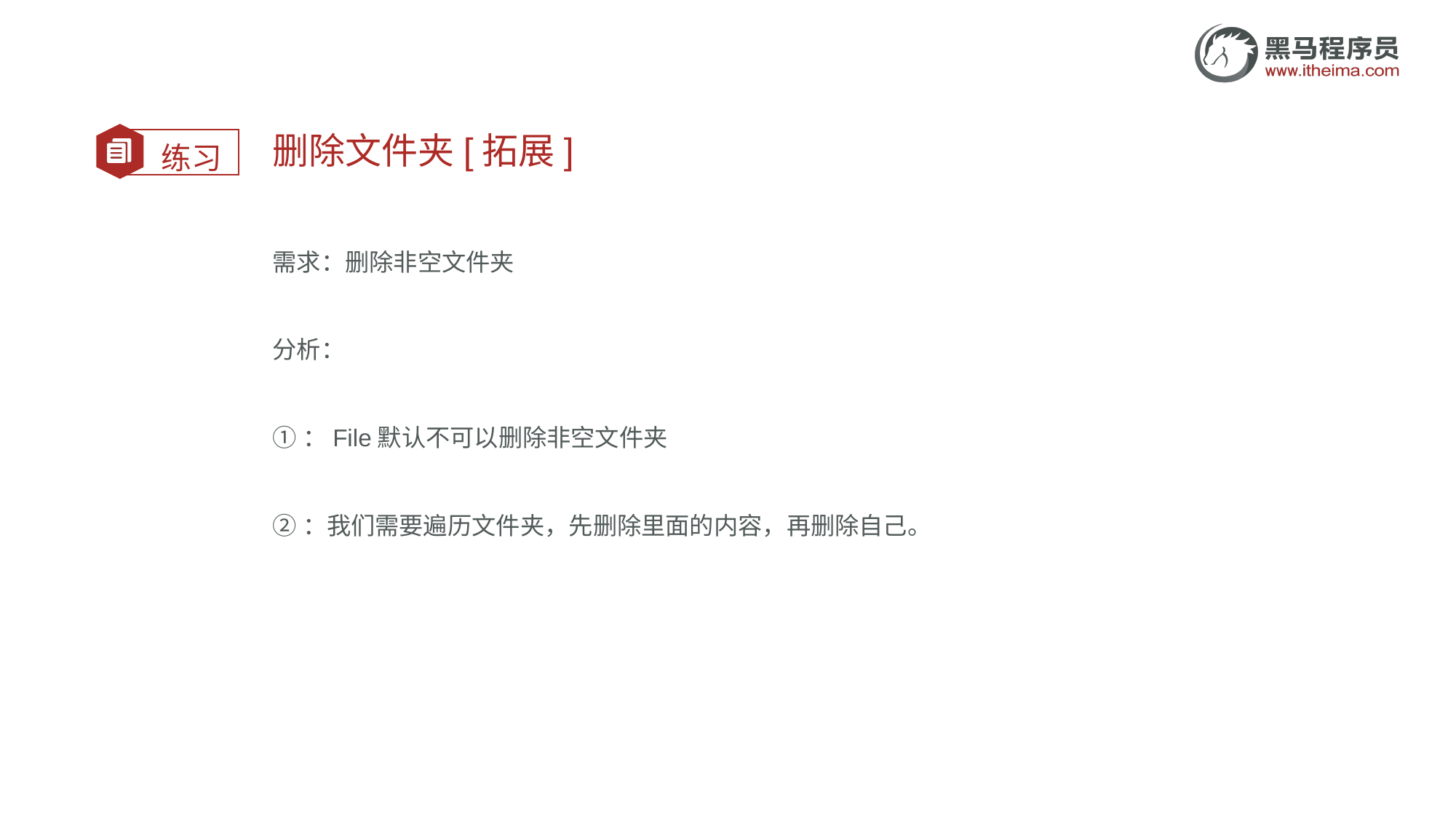

删除文件夹[拓展]
需求：删除非空文件夹
分析：
①：File默认不可以删除非空文件夹
②：我们需要遍历文件夹，先删除里面的内容，再删除自己。